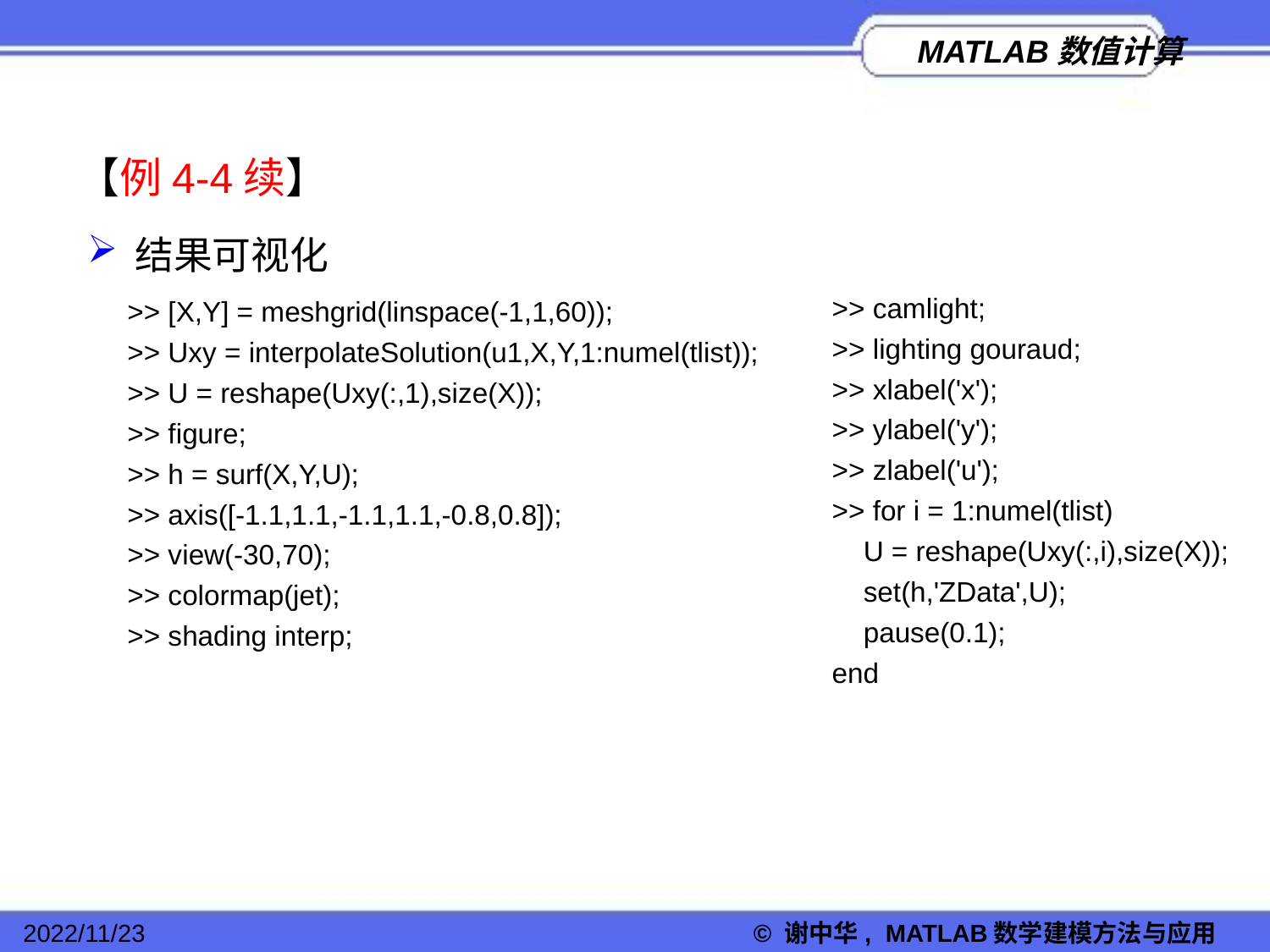

【例4-4续】
结果可视化
>> camlight;
>> lighting gouraud;
>> xlabel('x');
>> ylabel('y');
>> zlabel('u');
>> for i = 1:numel(tlist)
    U = reshape(Uxy(:,i),size(X));
    set(h,'ZData',U);
    pause(0.1);
end
>> [X,Y] = meshgrid(linspace(-1,1,60));
>> Uxy = interpolateSolution(u1,X,Y,1:numel(tlist));
>> U = reshape(Uxy(:,1),size(X));
>> figure;
>> h = surf(X,Y,U);
>> axis([-1.1,1.1,-1.1,1.1,-0.8,0.8]);
>> view(-30,70);
>> colormap(jet);
>> shading interp;
2022/11/23
© 谢中华,  MATLAB数学建模方法与应用